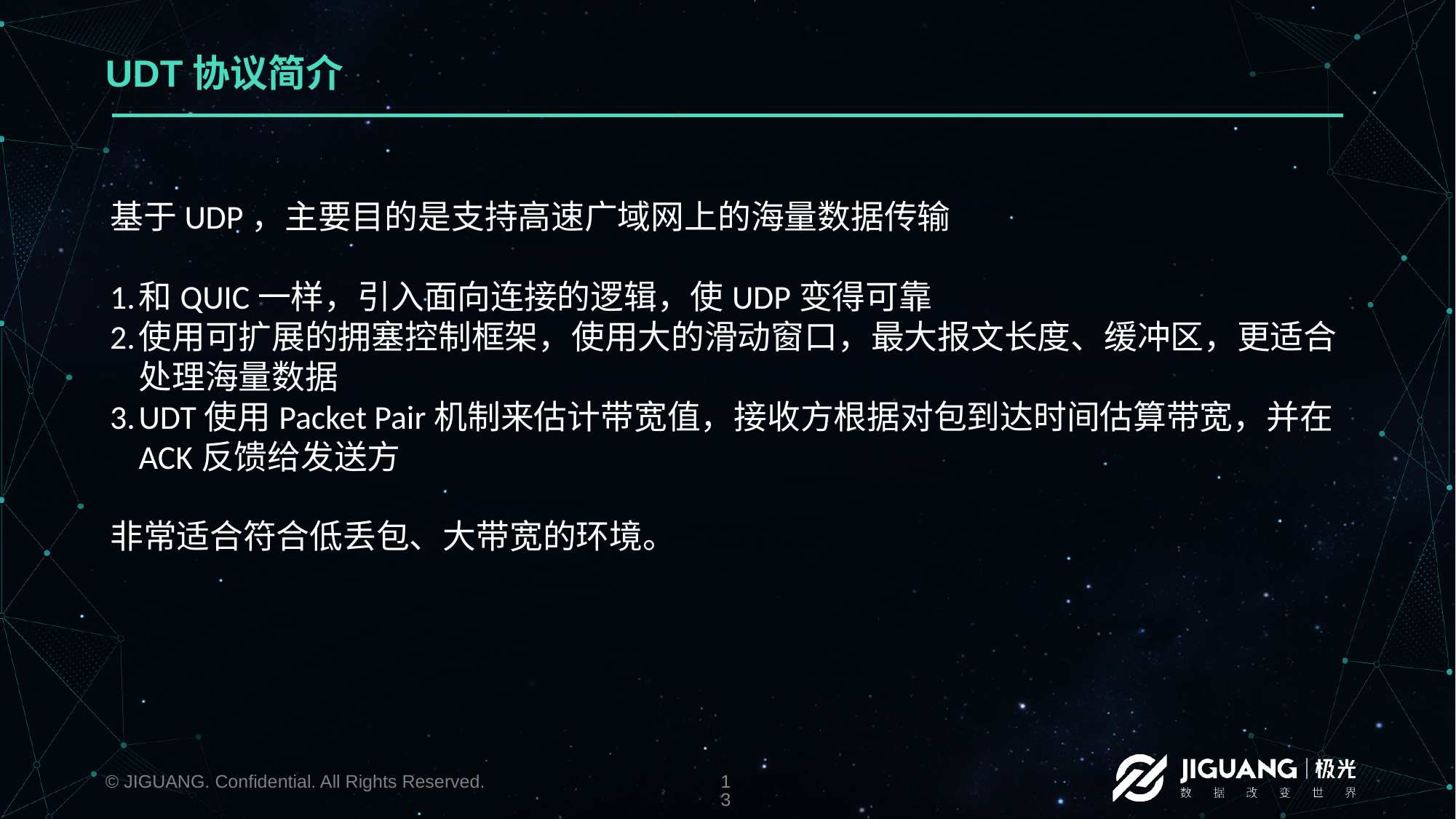

# UDT协议简介
基于UDP，主要目的是支持高速广域网上的海量数据传输

和QUIC一样，引入面向连接的逻辑，使UDP变得可靠
使用可扩展的拥塞控制框架，使用大的滑动窗口，最大报文长度、缓冲区，更适合处理海量数据
UDT使用Packet Pair机制来估计带宽值，接收方根据对包到达时间估算带宽，并在ACK反馈给发送方

非常适合符合低丢包、大带宽的环境。
© JIGUANG. Confidential. All Rights Reserved.
13